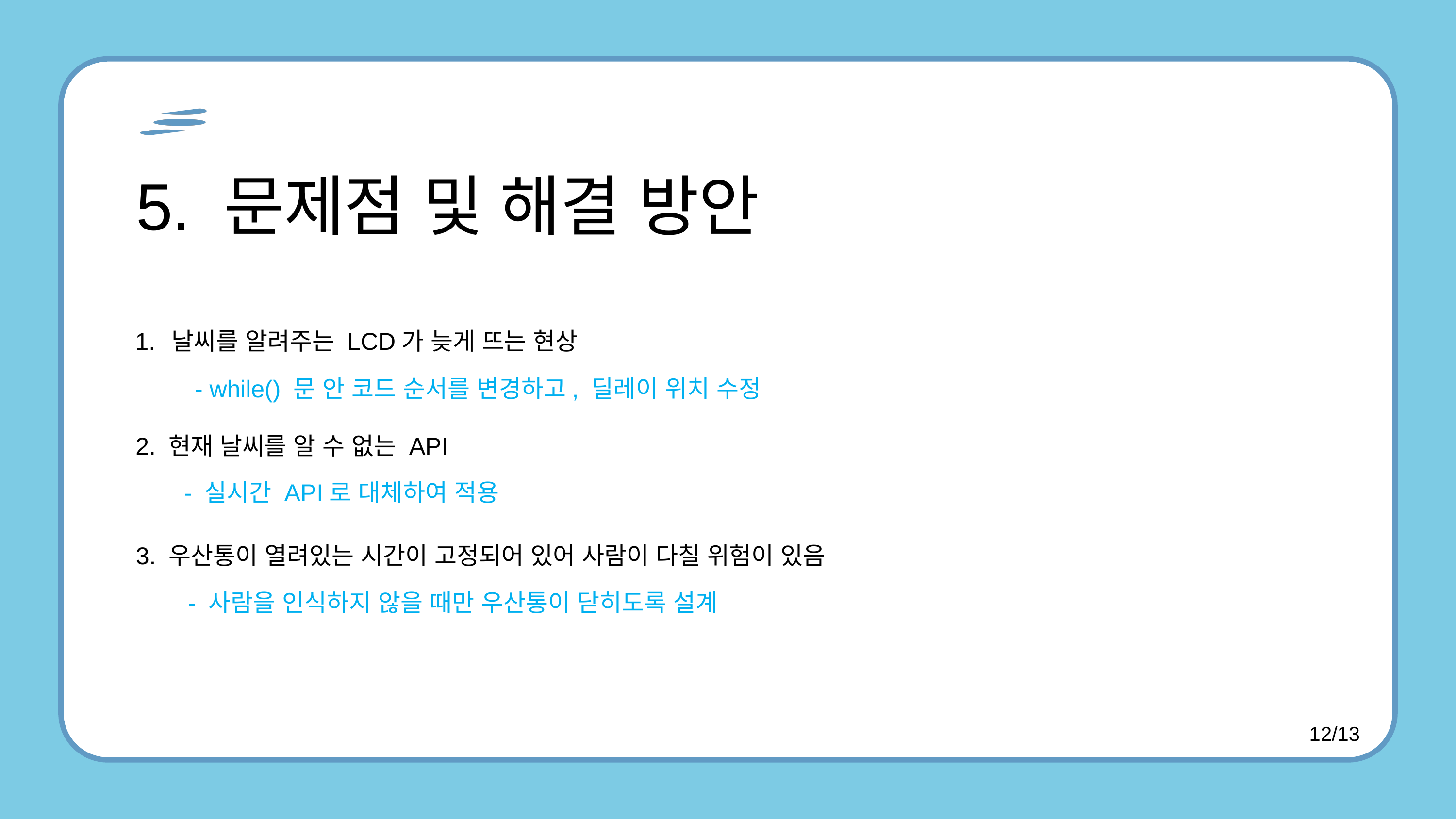

5. 문제점 및 해결 방안
날씨를 알려주는 LCD가 늦게 뜨는 현상
- while() 문 안 코드 순서를 변경하고, 딜레이 위치 수정
2. 현재 날씨를 알 수 없는 API
- 실시간 API로 대체하여 적용
3. 우산통이 열려있는 시간이 고정되어 있어 사람이 다칠 위험이 있음
- 사람을 인식하지 않을 때만 우산통이 닫히도록 설계
12/13